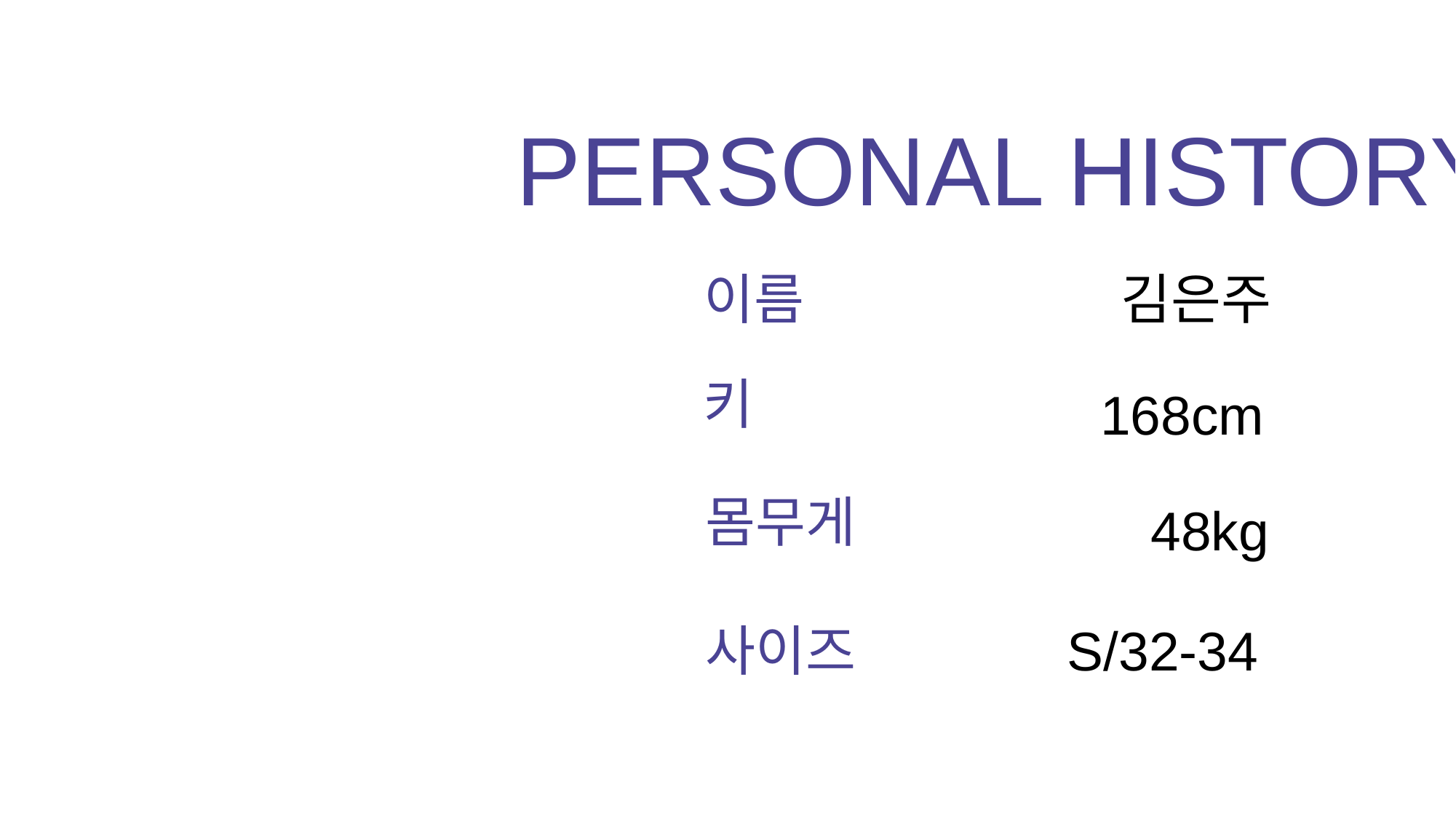

PERSONAL HISTORY
이름
김은주
키
168cm
몸무게
48kg
사이즈
S/32-34